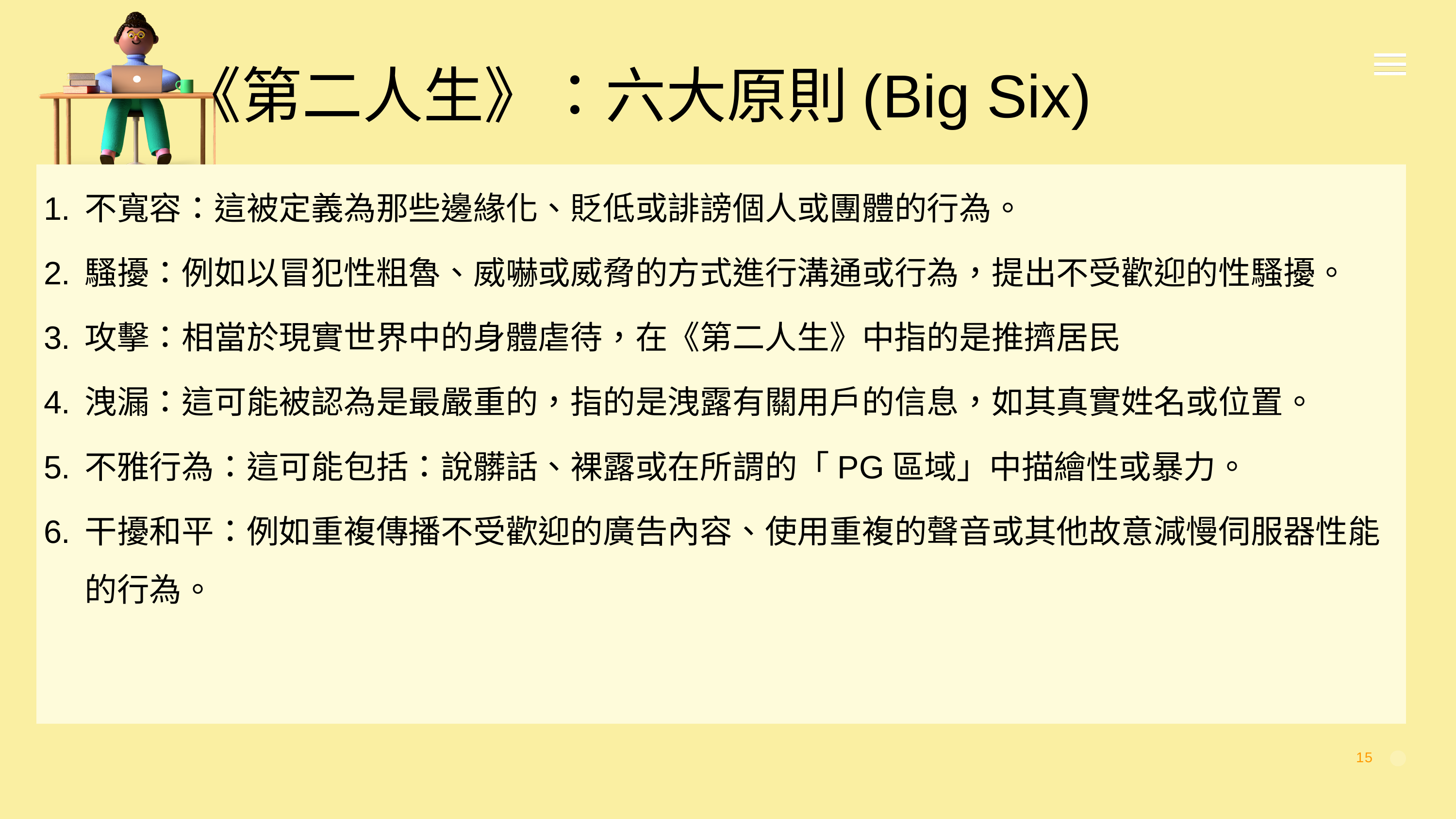

# 《第二人生》：六大原則(Big Six)

不寬容：這被定義為那些邊緣化、貶低或誹謗個人或團體的行為。
騷擾：例如以冒犯性粗魯、威嚇或威脅的方式進行溝通或行為，提出不受歡迎的性騷擾。
攻擊：相當於現實世界中的身體虐待，在《第二人生》中指的是推擠居民
洩漏：這可能被認為是最嚴重的，指的是洩露有關用戶的信息，如其真實姓名或位置。
不雅行為：這可能包括：說髒話、裸露或在所謂的「PG區域」中描繪性或暴力。
干擾和平：例如重複傳播不受歡迎的廣告內容、使用重複的聲音或其他故意減慢伺服器性能的行為。

15